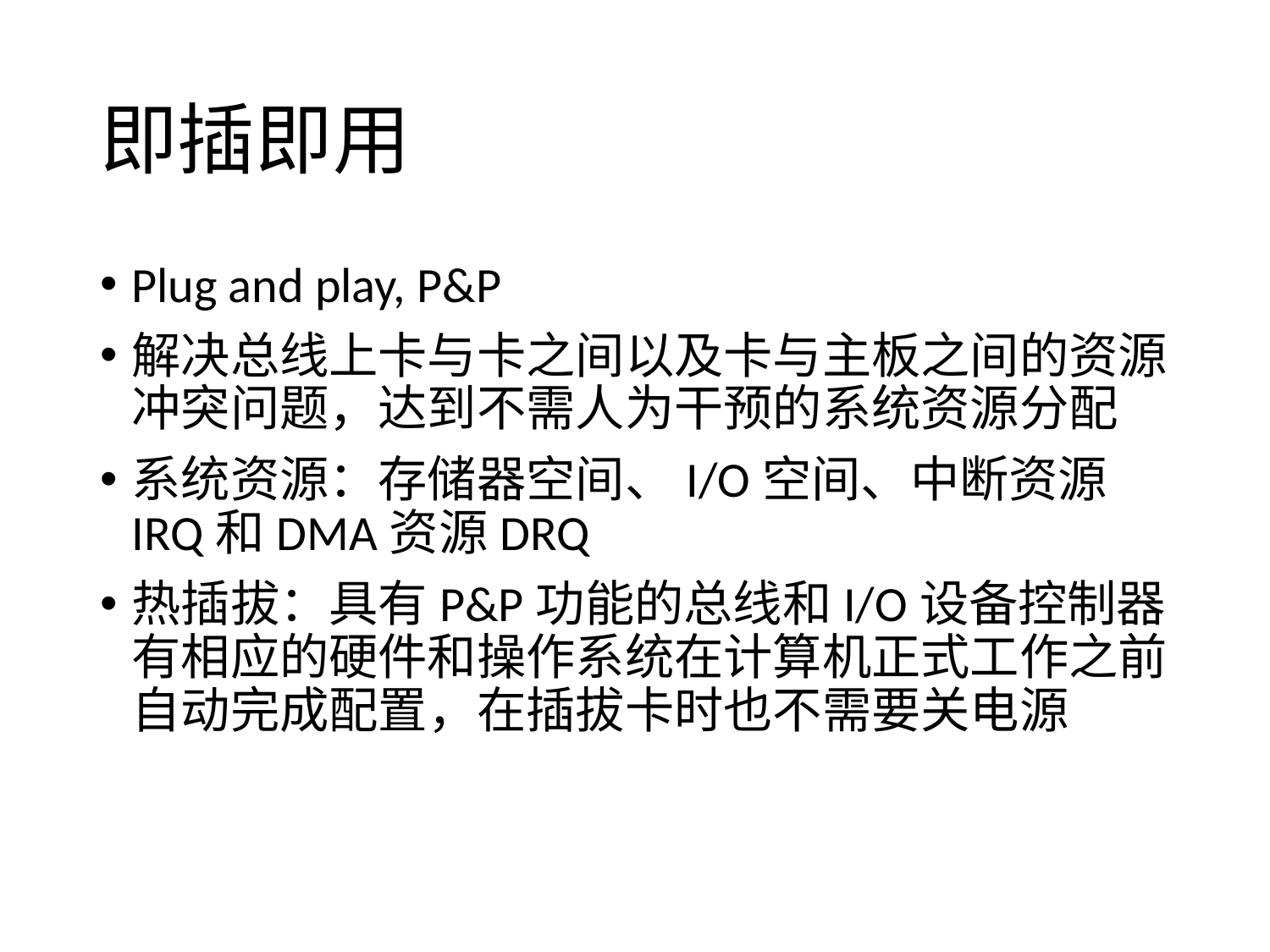

# 即插即用
Plug and play, P&P
解决总线上卡与卡之间以及卡与主板之间的资源冲突问题，达到不需人为干预的系统资源分配
系统资源：存储器空间、I/O空间、中断资源IRQ和DMA资源DRQ
热插拔：具有P&P功能的总线和I/O设备控制器有相应的硬件和操作系统在计算机正式工作之前自动完成配置，在插拔卡时也不需要关电源